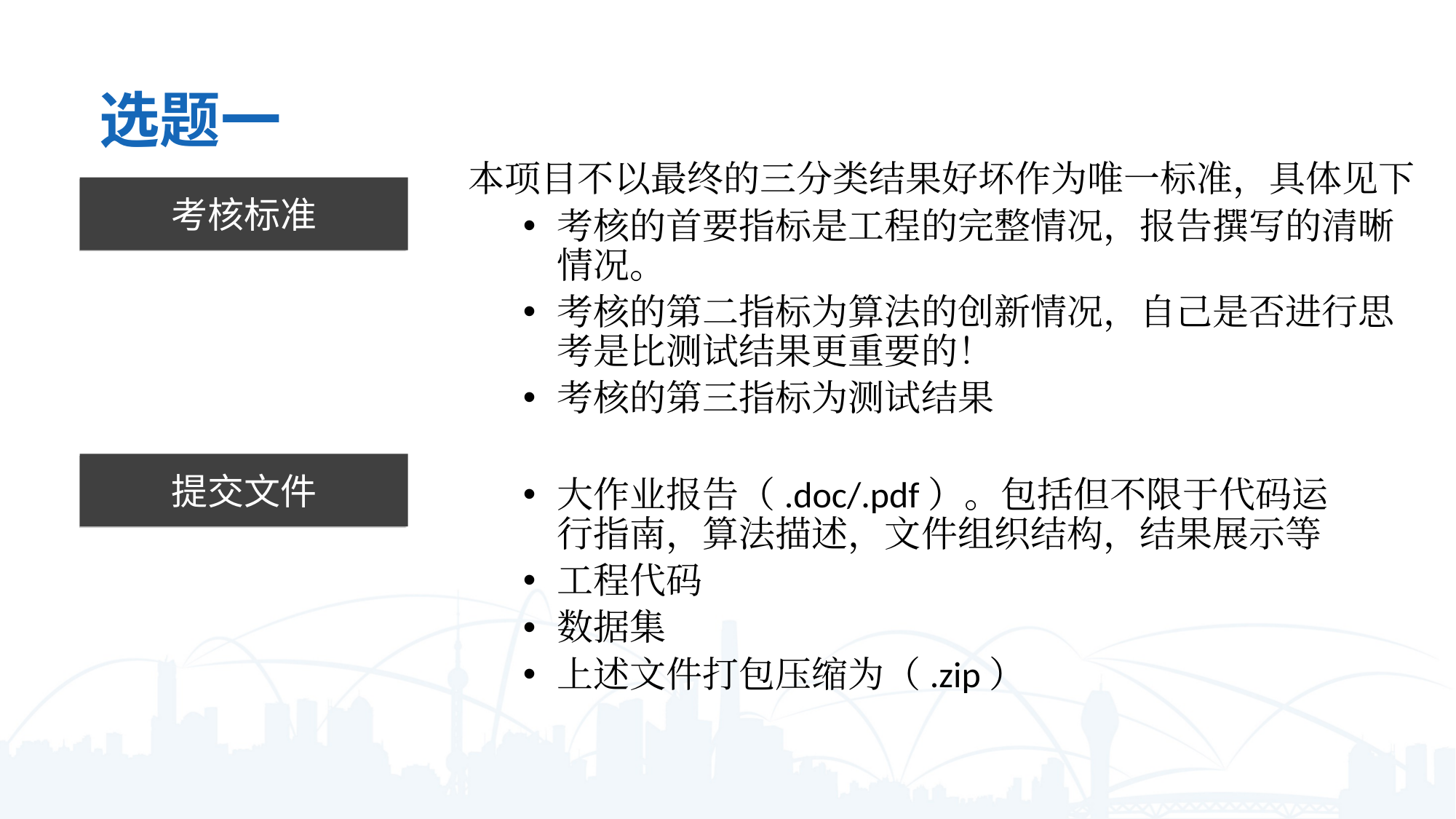

选题一
本项目不以最终的三分类结果好坏作为唯一标准，具体见下
考核的首要指标是工程的完整情况，报告撰写的清晰情况。
考核的第二指标为算法的创新情况，自己是否进行思考是比测试结果更重要的！
考核的第三指标为测试结果
考核标准
提交文件
大作业报告（.doc/.pdf）。包括但不限于代码运行指南，算法描述，文件组织结构，结果展示等
工程代码
数据集
上述文件打包压缩为（.zip）